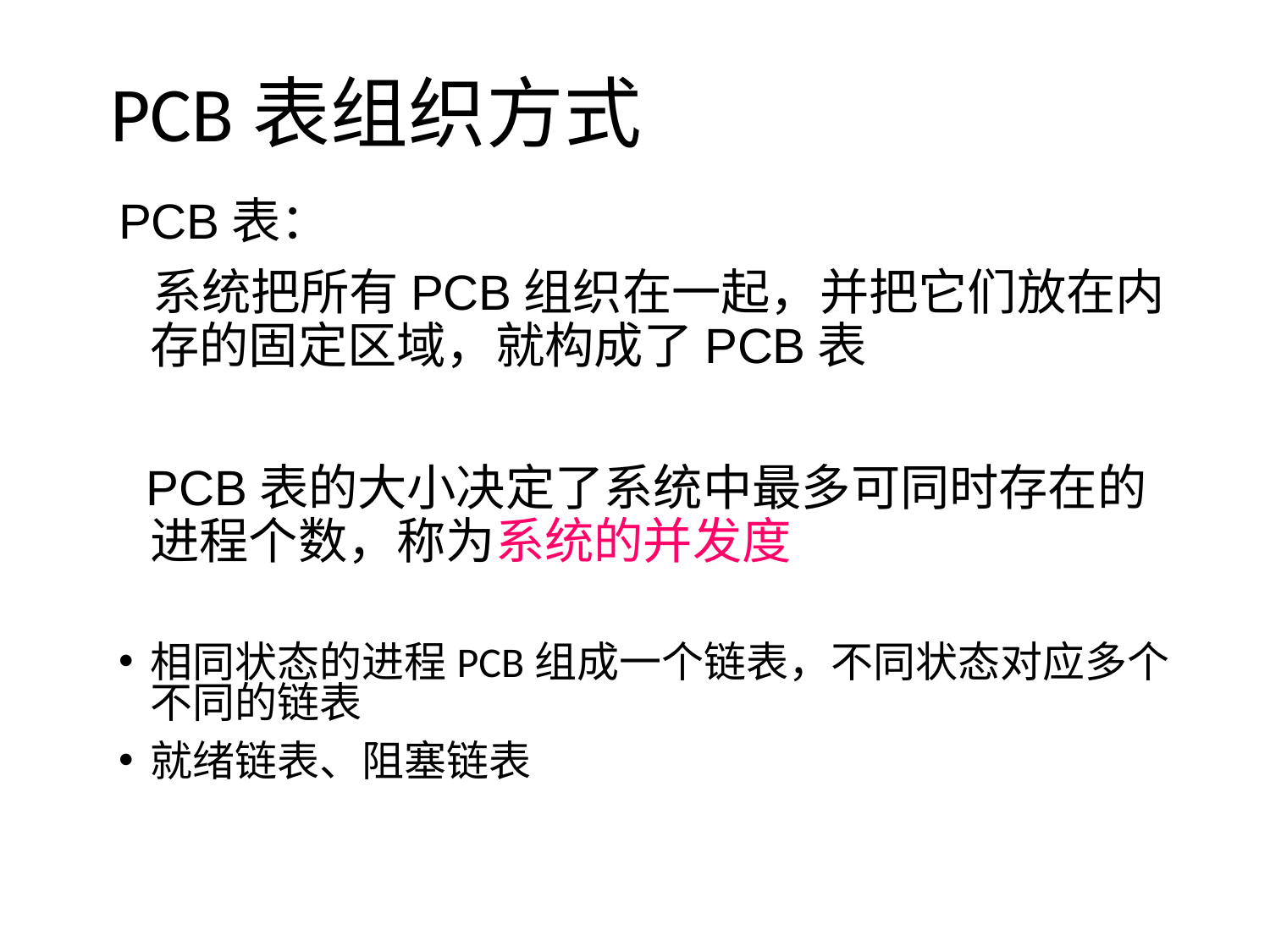

# PCB表组织方式
PCB表：
  系统把所有PCB组织在一起，并把它们放在内存的固定区域，就构成了PCB表

  PCB表的大小决定了系统中最多可同时存在的进程个数，称为系统的并发度

相同状态的进程PCB组成一个链表，不同状态对应多个不同的链表
就绪链表、阻塞链表